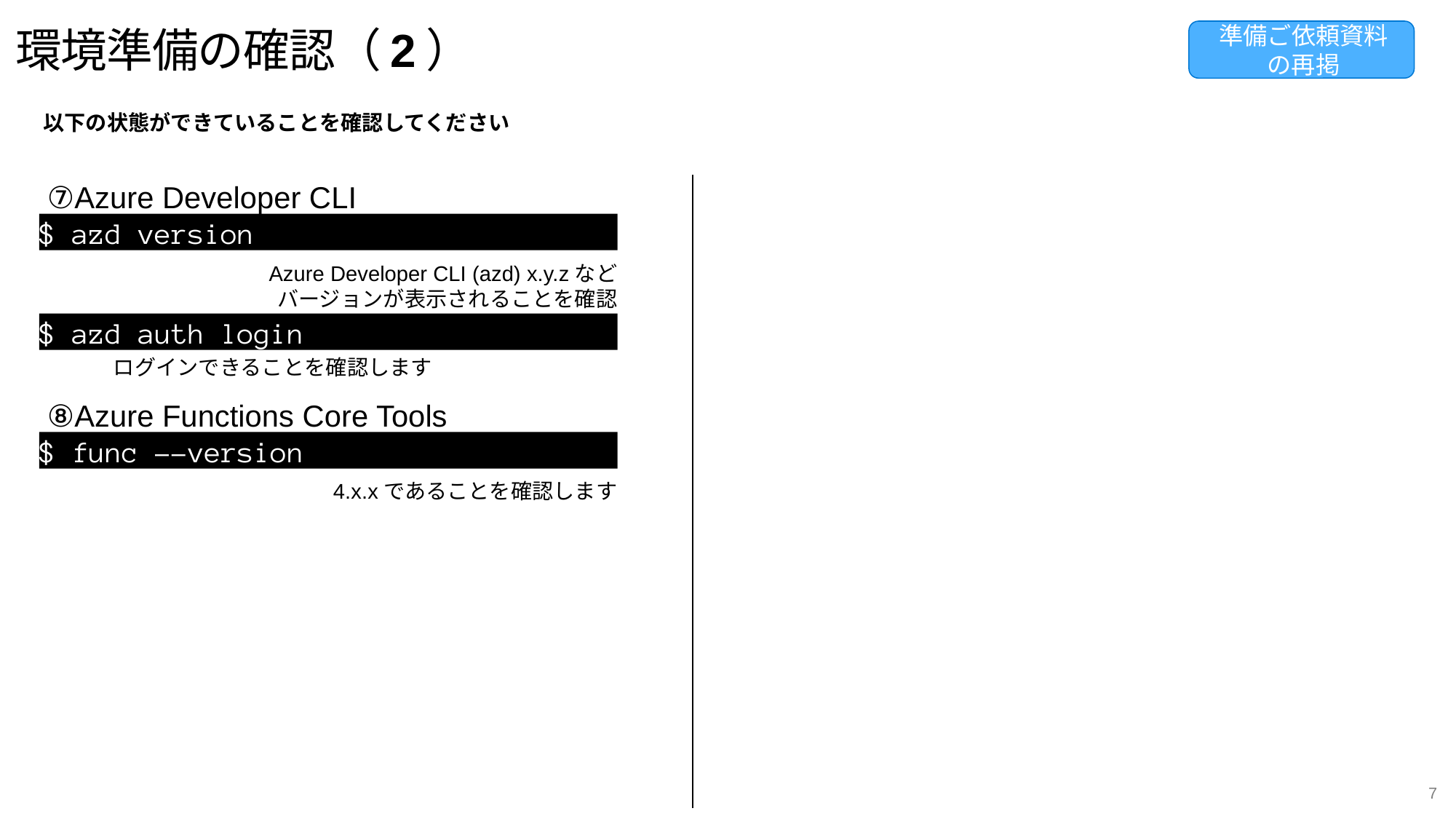

# 環境準備の確認（2）
準備ご依頼資料
の再掲
以下の状態ができていることを確認してください
⑦Azure Developer CLI
$ azd version
Azure Developer CLI (azd) x.y.zなど
バージョンが表示されることを確認
$ azd auth login
ログインできることを確認します
⑧Azure Functions Core Tools
$ func --version
4.x.xであることを確認します
7